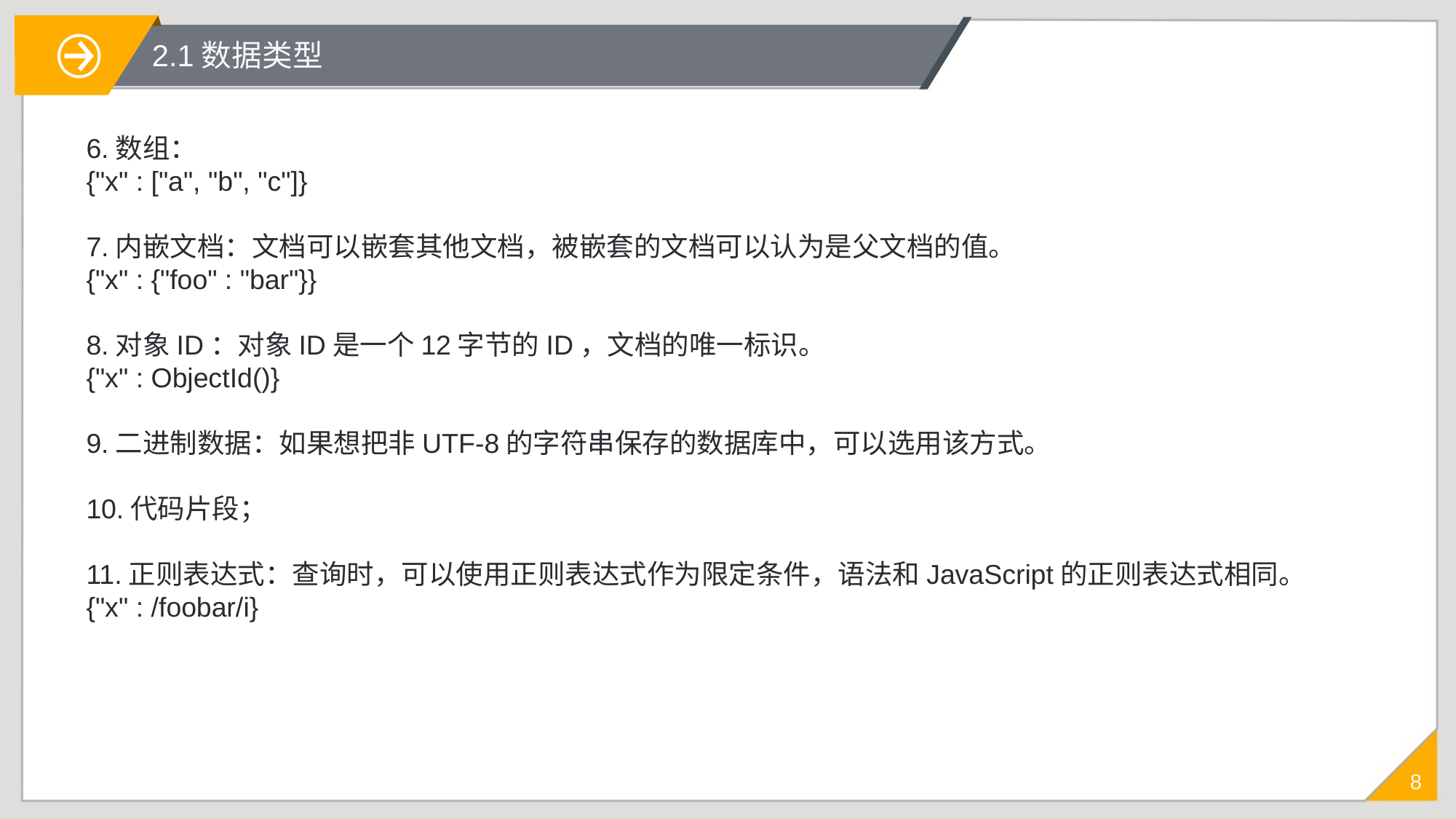

2.1数据类型

6.数组：
{"x" : ["a", "b", "c"]}

7.内嵌文档：文档可以嵌套其他文档，被嵌套的文档可以认为是父文档的值。
{"x" : {"foo" : "bar"}}

8.对象ID：对象ID是一个12字节的ID，文档的唯一标识。
{"x" : ObjectId()}

9.二进制数据：如果想把非UTF-8的字符串保存的数据库中，可以选用该方式。

10.代码片段；

11.正则表达式：查询时，可以使用正则表达式作为限定条件，语法和JavaScript的正则表达式相同。
{"x" : /foobar/i}